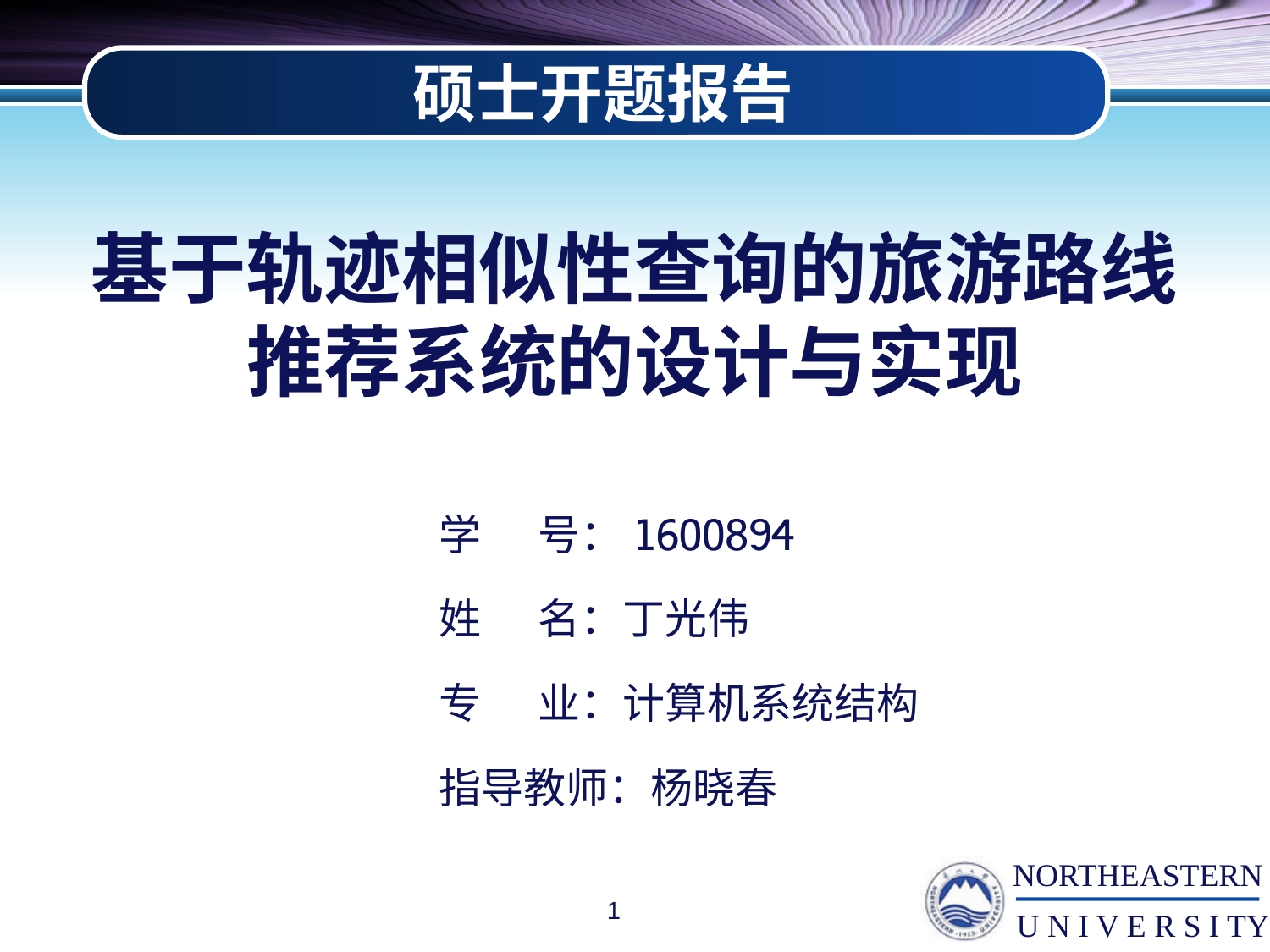

硕士开题报告
基于轨迹相似性查询的旅游路线推荐系统的设计与实现
       学      号：1600894
       姓      名：丁光伟
       专      业：计算机系统结构
       指导教师：杨晓春

1